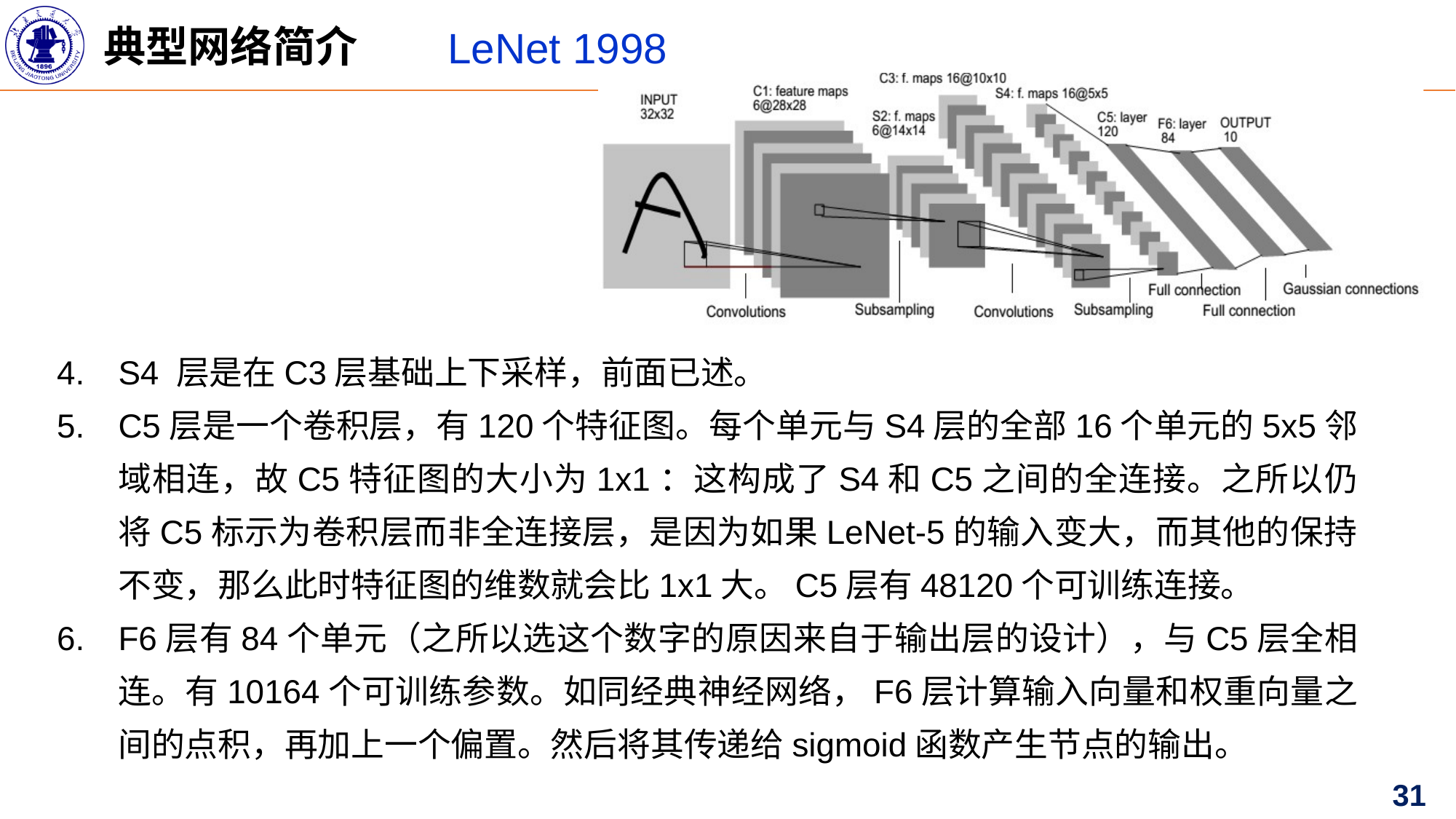

典型网络简介
LeNet 1998

S4 层是在C3层基础上下采样，前面已述。
C5层是一个卷积层，有120个特征图。每个单元与S4层的全部16个单元的5x5邻域相连，故C5特征图的大小为1x1：这构成了S4和C5之间的全连接。之所以仍将C5标示为卷积层而非全连接层，是因为如果LeNet-5的输入变大，而其他的保持不变，那么此时特征图的维数就会比1x1大。C5层有48120个可训练连接。
F6层有84个单元（之所以选这个数字的原因来自于输出层的设计），与C5层全相连。有10164个可训练参数。如同经典神经网络，F6层计算输入向量和权重向量之间的点积，再加上一个偏置。然后将其传递给sigmoid函数产生节点的输出。